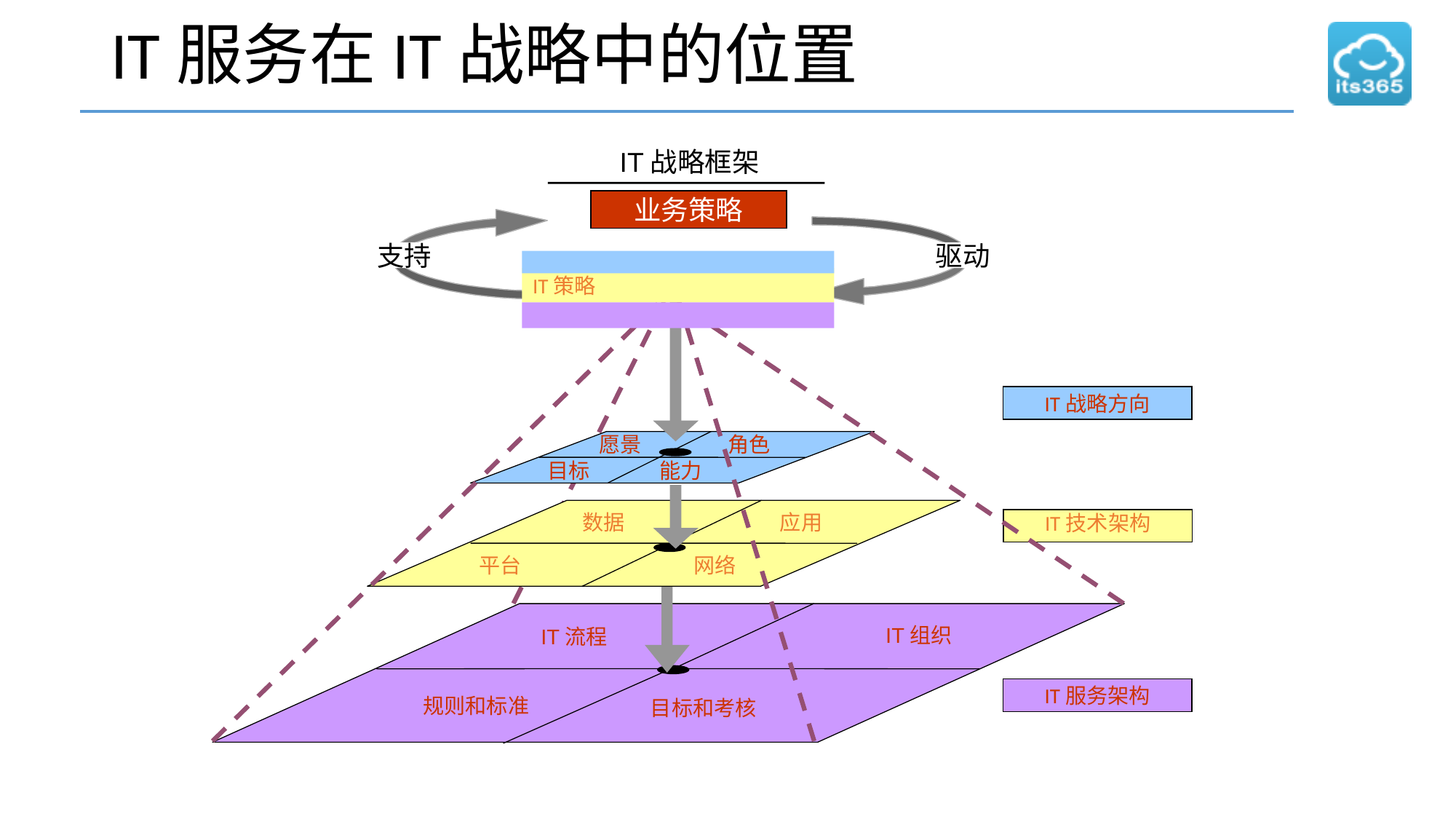

# IT服务在IT战略中的位置
IT战略框架

业务策略

支持
驱动

IT策略

IT战略方向

愿景

角色

目标
能力

数据
应用

平台
网络
IT技术架构

IT组织
IT流程

规则和标准
目标和考核
IT服务架构